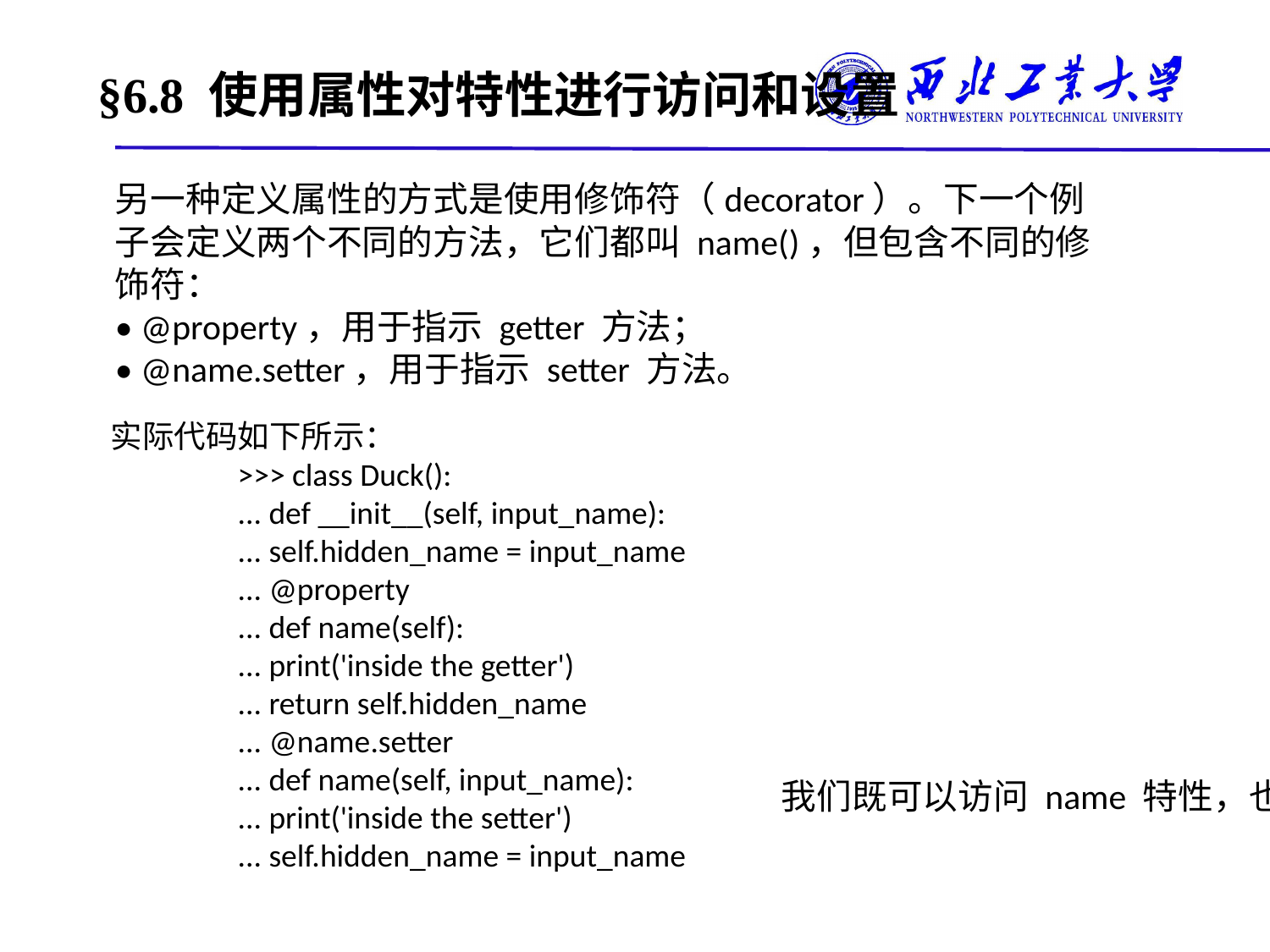

# §6.8 使用属性对特性进行访问和设置
另一种定义属性的方式是使用修饰符（decorator）。下一个例子会定义两个不同的方法，它们都叫 name()，但包含不同的修饰符：
• @property，用于指示 getter 方法；
• @name.setter，用于指示 setter 方法。

实际代码如下所示：
	>>> class Duck():
	... def __init__(self, input_name):
	... self.hidden_name = input_name
	... @property
	... def name(self):
	... print('inside the getter')
	... return self.hidden_name
	... @name.setter
	... def name(self, input_name):
	... print('inside the setter')
	... self.hidden_name = input_name
我们既可以访问 name 特性，也可以访问 email 特性：